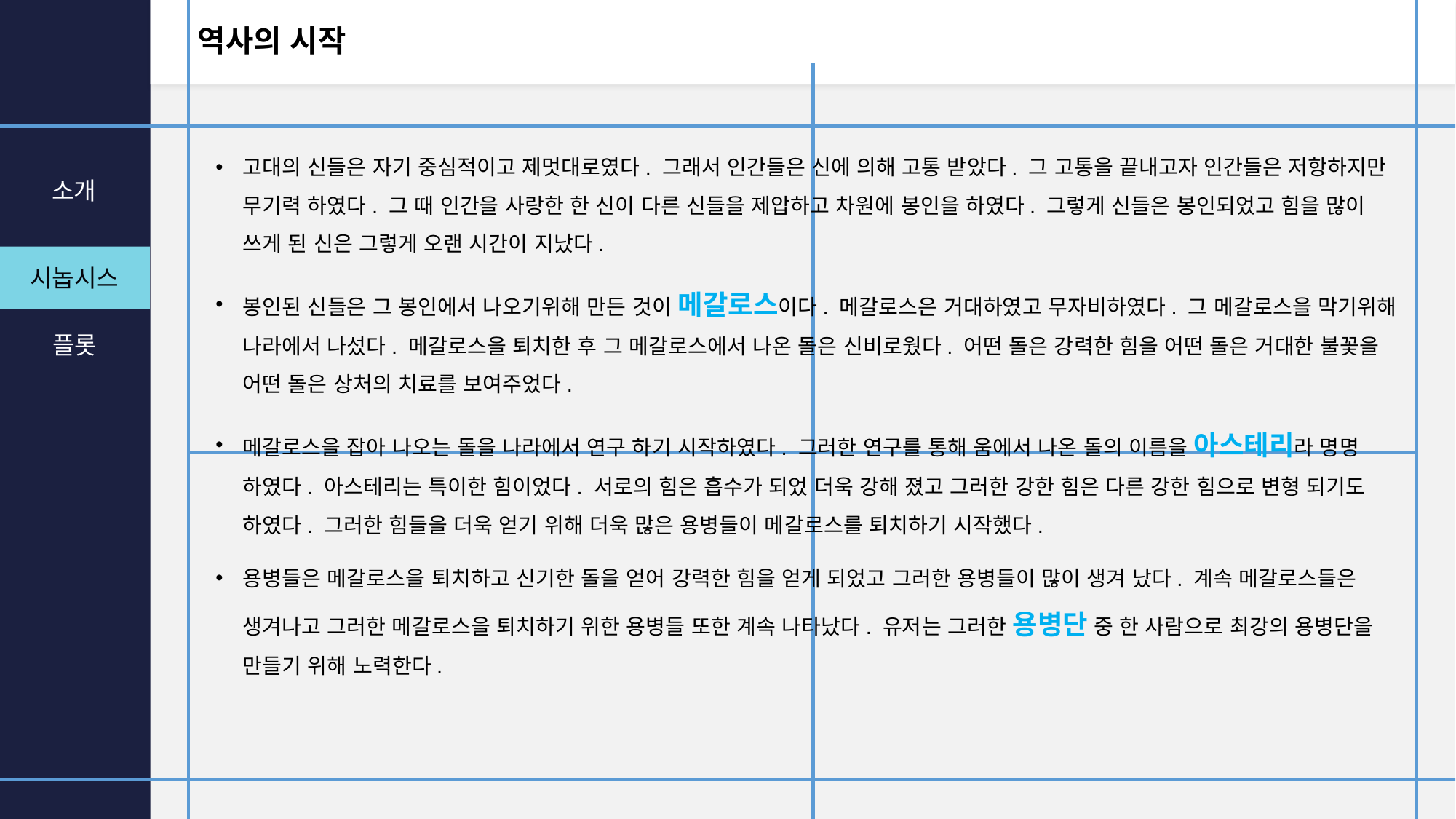

# 역사의 시작
고대의 신들은 자기 중심적이고 제멋대로였다. 그래서 인간들은 신에 의해 고통 받았다. 그 고통을 끝내고자 인간들은 저항하지만 무기력 하였다. 그 때 인간을 사랑한 한 신이 다른 신들을 제압하고 차원에 봉인을 하였다. 그렇게 신들은 봉인되었고 힘을 많이 쓰게 된 신은 그렇게 오랜 시간이 지났다.
봉인된 신들은 그 봉인에서 나오기위해 만든 것이 메갈로스이다. 메갈로스은 거대하였고 무자비하였다. 그 메갈로스을 막기위해 나라에서 나섰다. 메갈로스을 퇴치한 후 그 메갈로스에서 나온 돌은 신비로웠다. 어떤 돌은 강력한 힘을 어떤 돌은 거대한 불꽃을 어떤 돌은 상처의 치료를 보여주었다.
메갈로스을 잡아 나오는 돌을 나라에서 연구 하기 시작하였다. 그러한 연구를 통해 움에서 나온 돌의 이름을 아스테리라 명명 하였다. 아스테리는 특이한 힘이었다. 서로의 힘은 흡수가 되었 더욱 강해 졌고 그러한 강한 힘은 다른 강한 힘으로 변형 되기도 하였다. 그러한 힘들을 더욱 얻기 위해 더욱 많은 용병들이 메갈로스를 퇴치하기 시작했다.
용병들은 메갈로스을 퇴치하고 신기한 돌을 얻어 강력한 힘을 얻게 되었고 그러한 용병들이 많이 생겨 났다. 계속 메갈로스들은 생겨나고 그러한 메갈로스을 퇴치하기 위한 용병들 또한 계속 나타났다. 유저는 그러한 용병단 중 한 사람으로 최강의 용병단을 만들기 위해 노력한다.